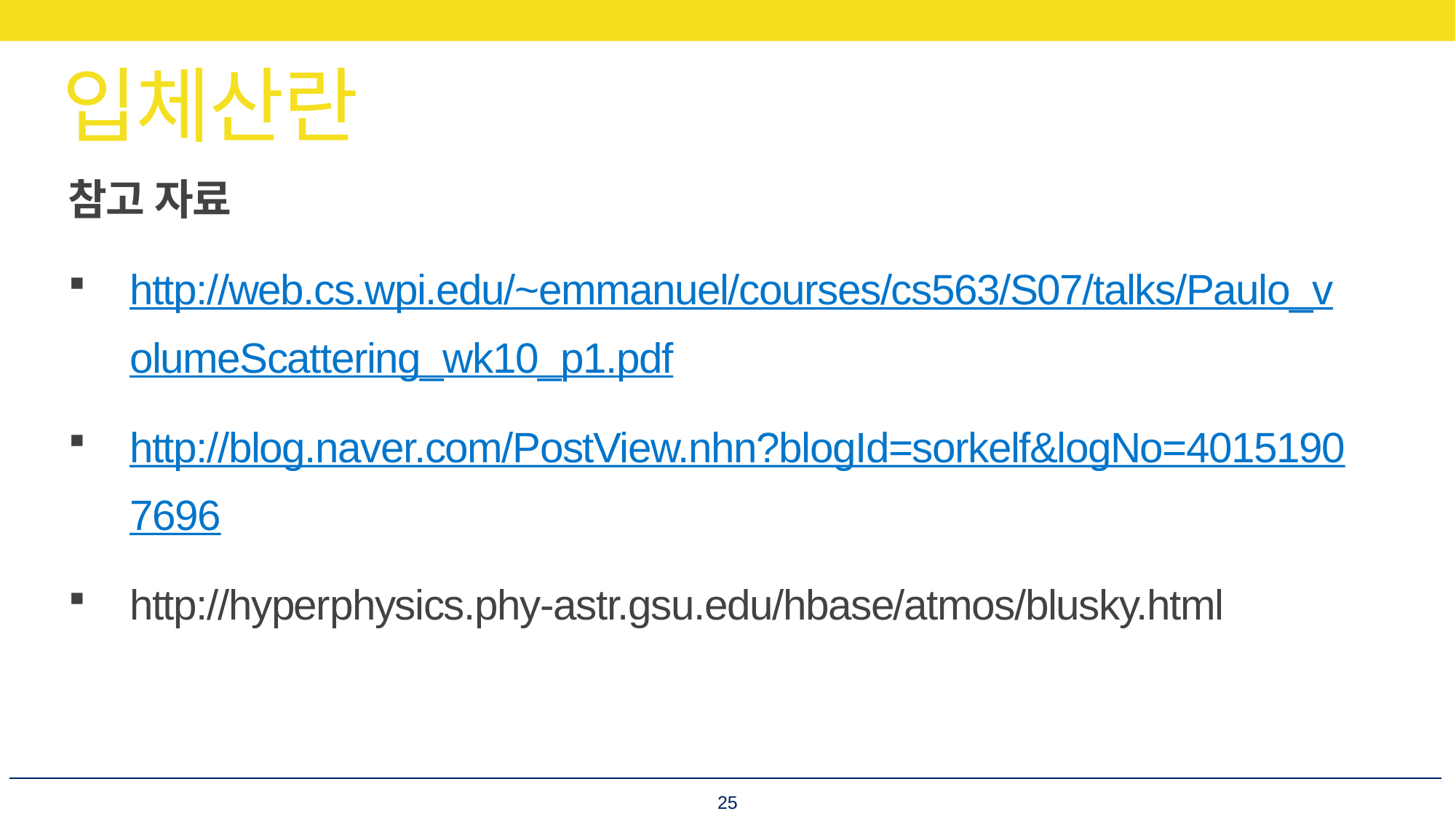

# 입체산란
참고 자료
http://web.cs.wpi.edu/~emmanuel/courses/cs563/S07/talks/Paulo_volumeScattering_wk10_p1.pdf
http://blog.naver.com/PostView.nhn?blogId=sorkelf&logNo=40151907696
http://hyperphysics.phy-astr.gsu.edu/hbase/atmos/blusky.html
25